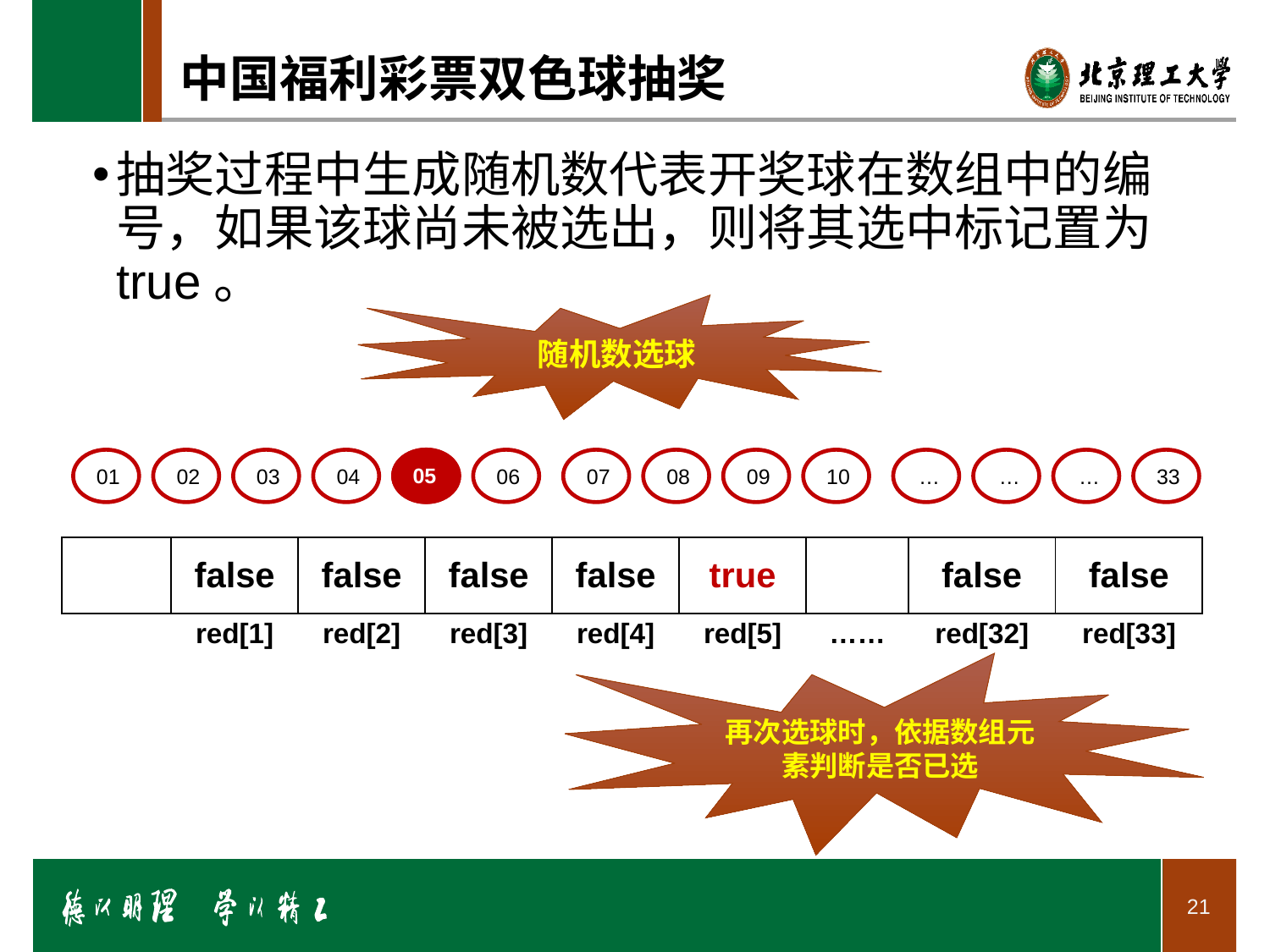

# 中国福利彩票双色球抽奖
抽奖过程中生成随机数代表开奖球在数组中的编号，如果该球尚未被选出，则将其选中标记置为true。

随机数选球

05
01
02
03
04
05
06
07
08
09
10
…
…
…
33
|  | false | false | false | false | true |  | false | false |
| --- | --- | --- | --- | --- | --- | --- | --- | --- |
|  | red[1] | red[2] | red[3] | red[4] | red[5] | …… | red[32] | red[33] |
再次选球时，依据数组元素判断是否已选